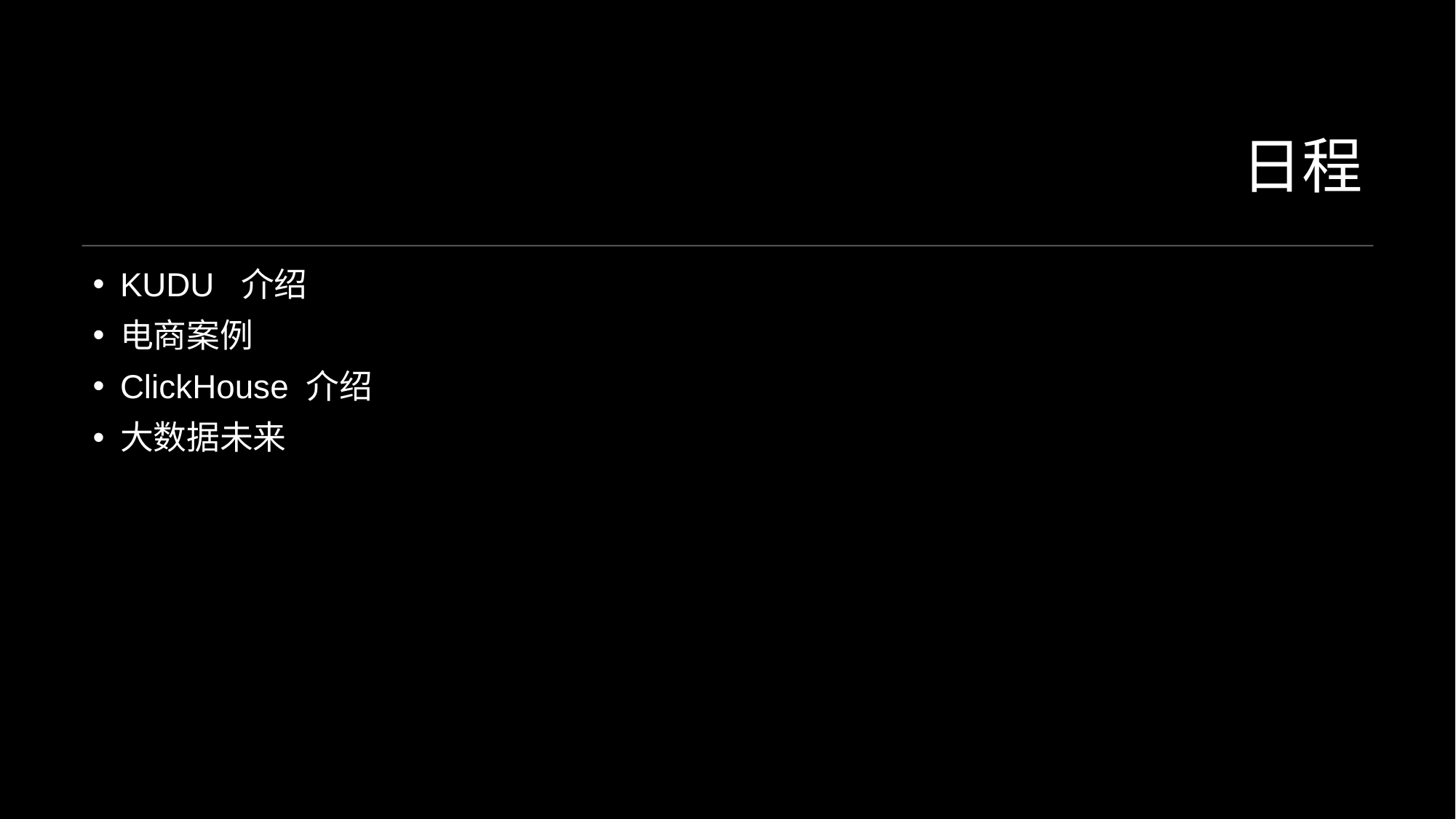

# 日程
KUDU  介绍
电商案例
ClickHouse 介绍
大数据未来